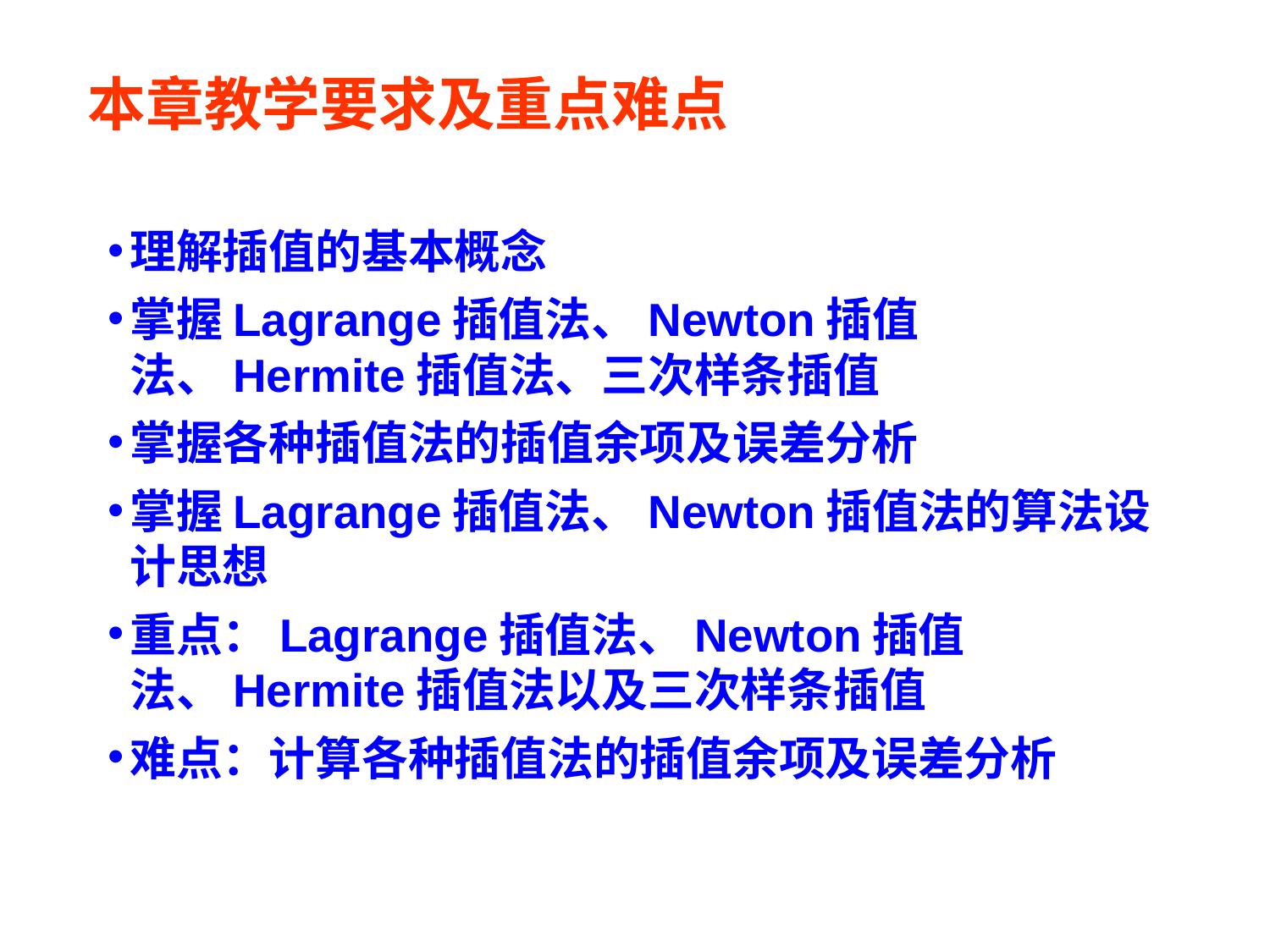

# 本章教学要求及重点难点
理解插值的基本概念
掌握Lagrange插值法、Newton插值法、Hermite插值法、三次样条插值
掌握各种插值法的插值余项及误差分析
掌握Lagrange插值法、Newton插值法的算法设计思想
重点：Lagrange插值法、Newton插值法、Hermite插值法以及三次样条插值
难点：计算各种插值法的插值余项及误差分析